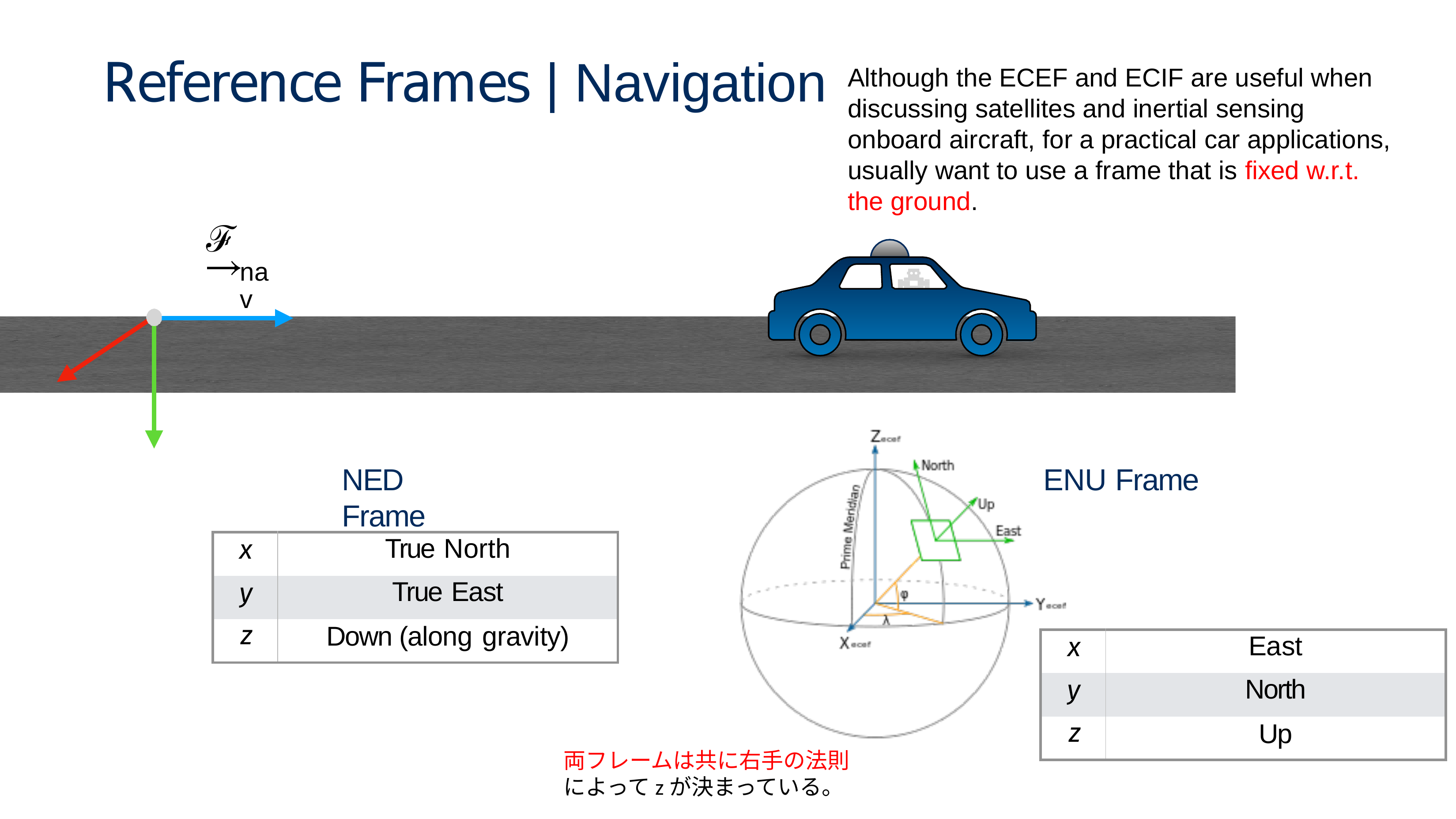

# Reference Frames | Navigation
Although the ECEF and ECIF are useful when discussing satellites and inertial sensing onboard aircraft, for a practical car applications, usually want to use a frame that is fixed w.r.t. the ground.
ℱ
nav

NED Frame
ENU Frame
| x | True North |
| --- | --- |
| y | True East |
| z | Down (along gravity) |
| x | East |
| --- | --- |
| y | North |
| z | Up |
両フレームは共に右手の法則によってzが決まっている。